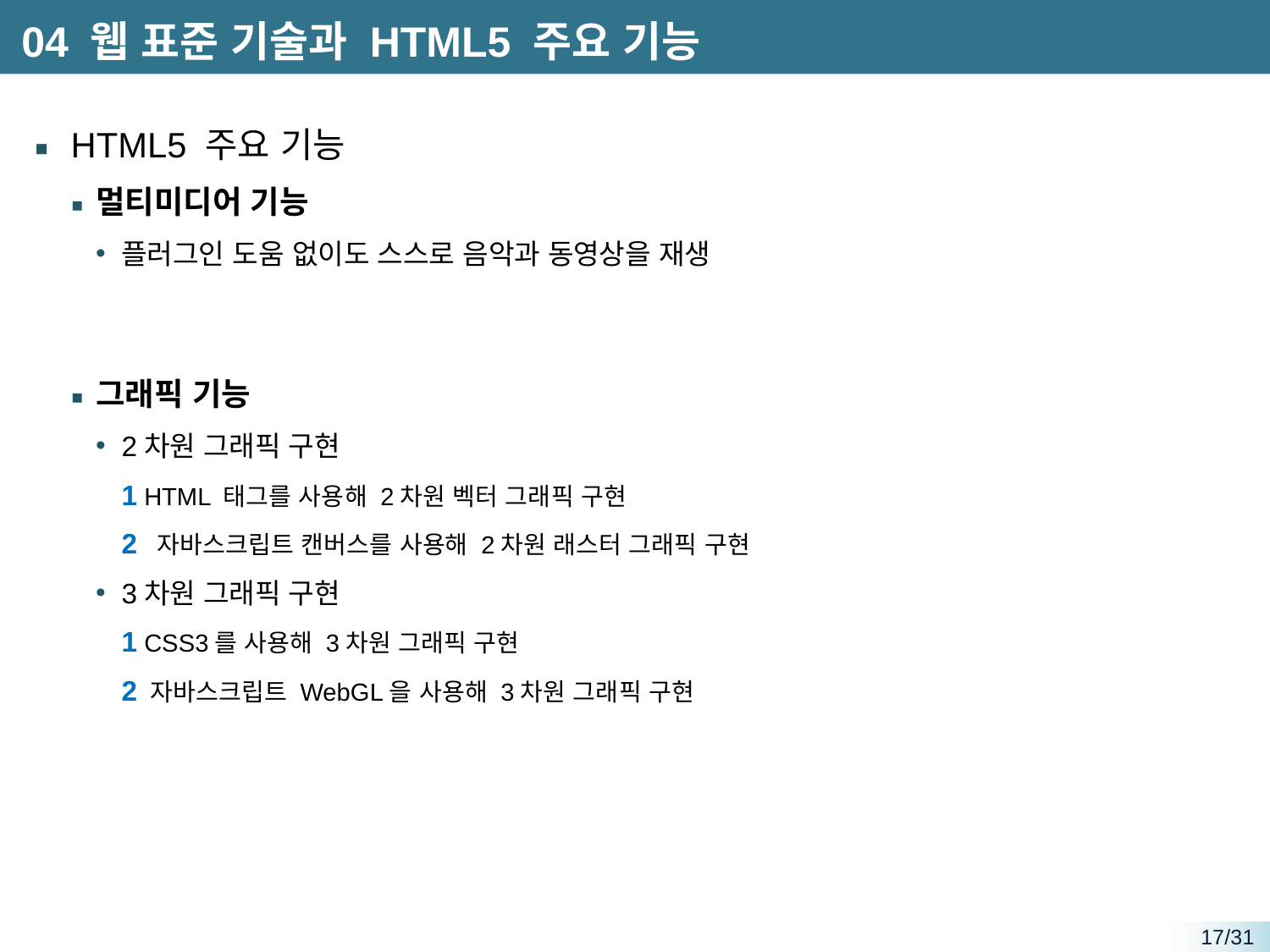

# 04 웹 표준 기술과 HTML5 주요 기능
HTML5 주요 기능
멀티미디어 기능
플러그인 도움 없이도 스스로 음악과 동영상을 재생

그래픽 기능
2차원 그래픽 구현
1 HTML 태그를 사용해 2차원 벡터 그래픽 구현
2  자바스크립트 캔버스를 사용해 2차원 래스터 그래픽 구현
3차원 그래픽 구현
1 CSS3를 사용해 3차원 그래픽 구현
2 자바스크립트 WebGL을 사용해 3차원 그래픽 구현